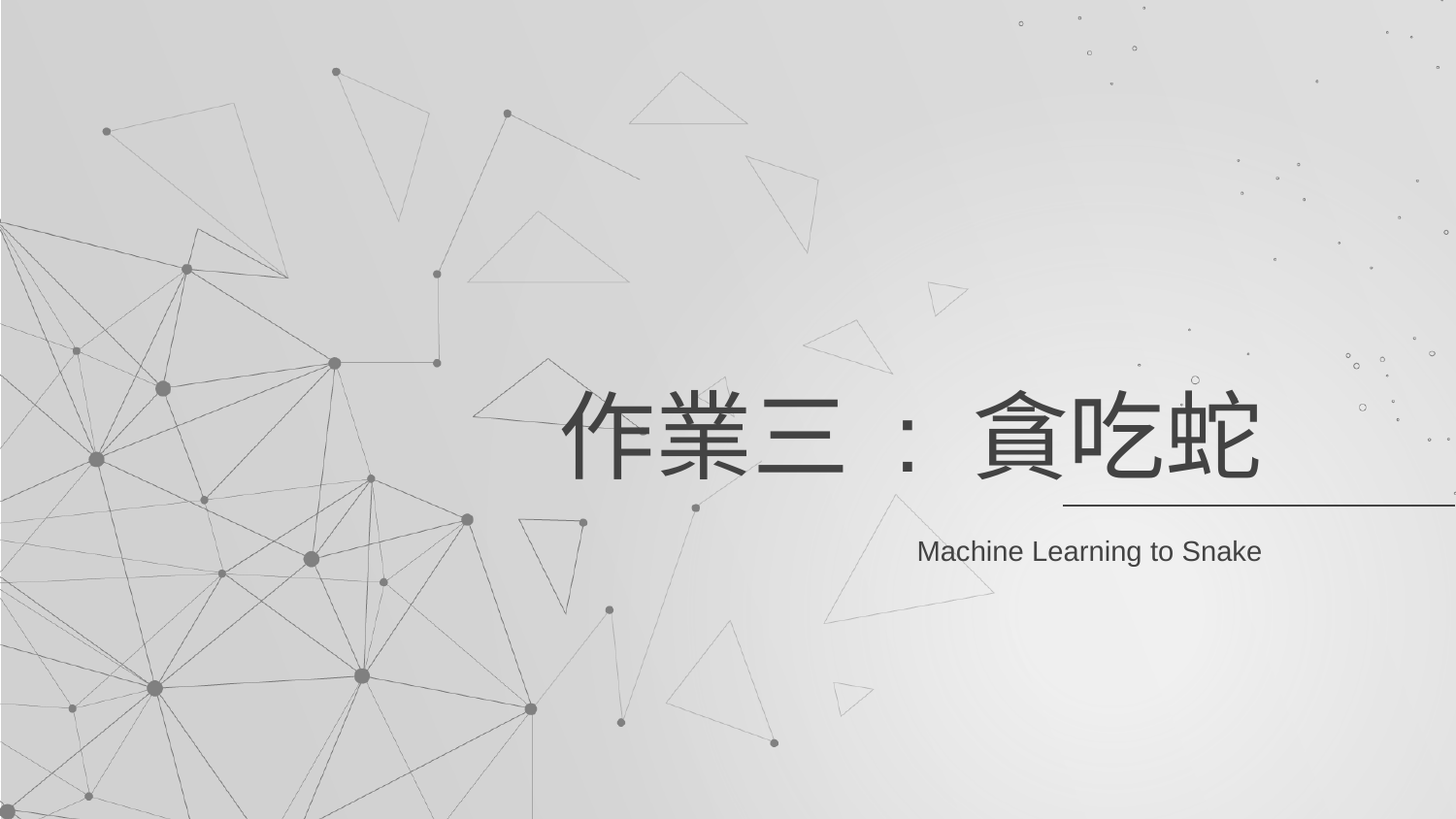

# 作業三 : 貪吃蛇
Machine Learning to Snake